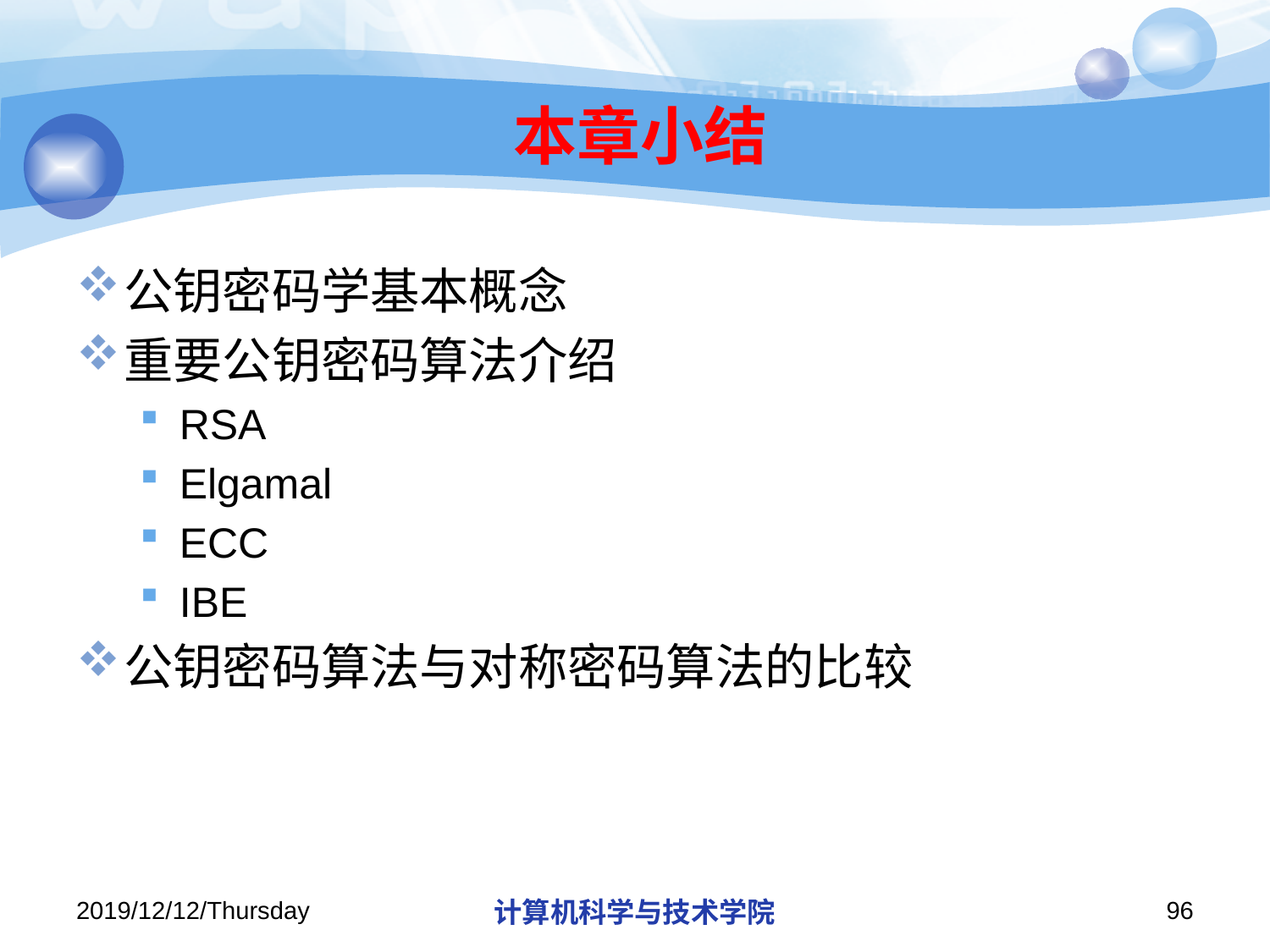

# 本章小结
公钥密码学基本概念
重要公钥密码算法介绍
RSA
Elgamal
ECC
IBE
公钥密码算法与对称密码算法的比较
2019/12/12/Thursday
计算机科学与技术学院
96